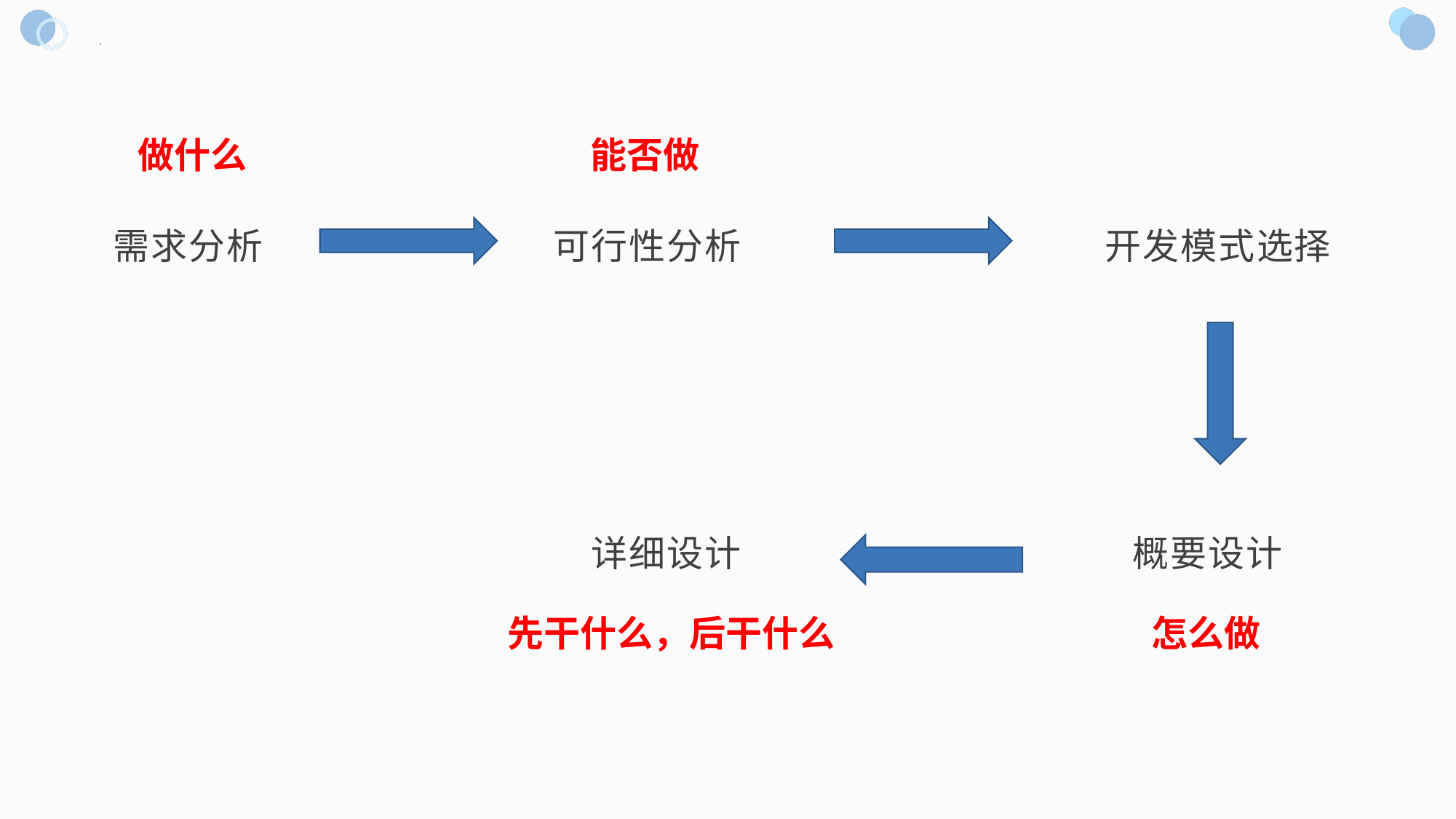

做什么
能否做
需求分析

可行性分析

开发模式选择

详细设计
概要设计

先干什么，后干什么
怎么做